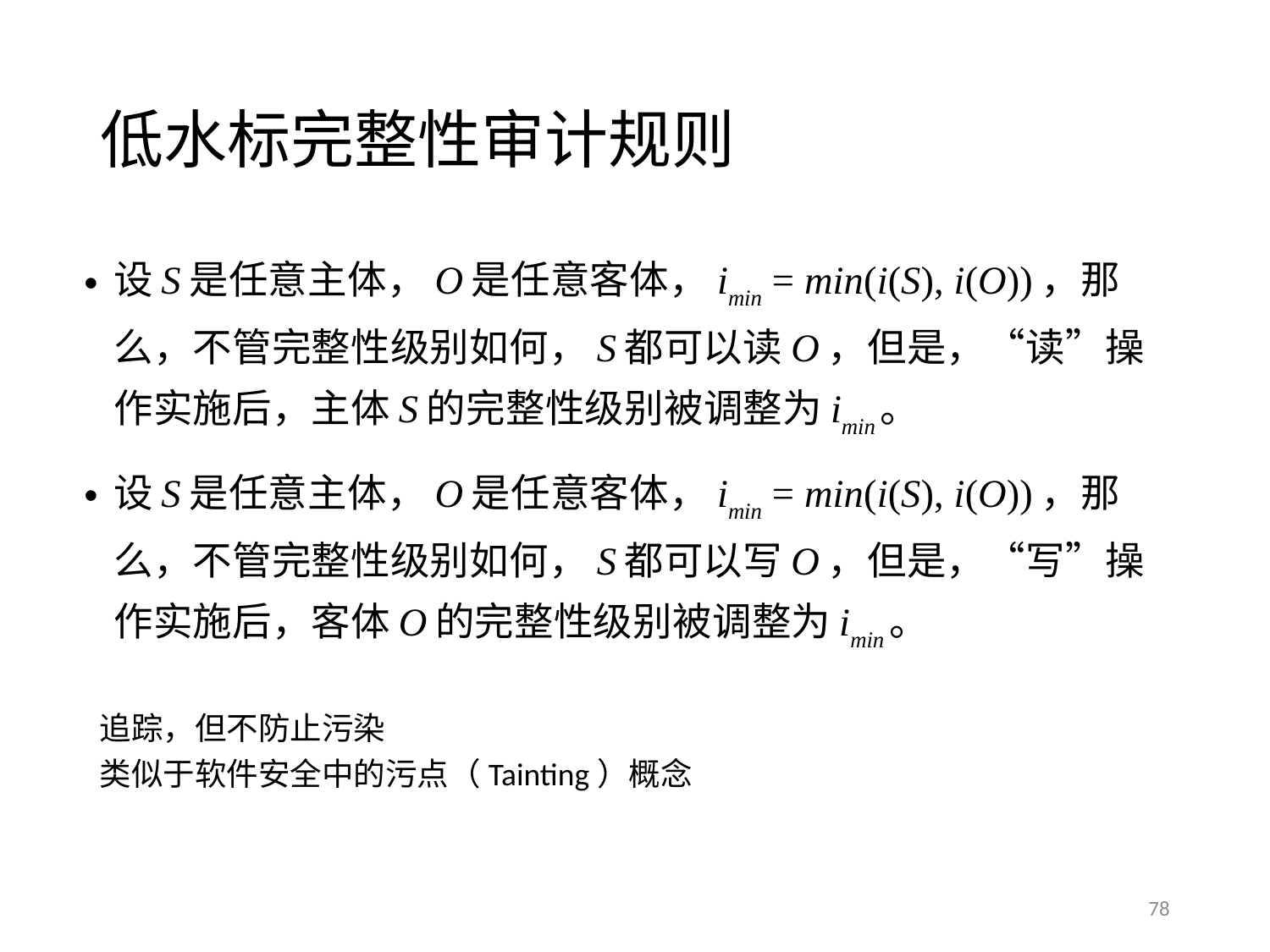

# 低水标完整性审计规则
设S是任意主体，O是任意客体，imin = min(i(S), i(O))，那么，不管完整性级别如何，S都可以读O，但是，“读”操作实施后，主体S的完整性级别被调整为imin。
设S是任意主体，O是任意客体，imin = min(i(S), i(O))，那么，不管完整性级别如何，S都可以写O，但是，“写”操作实施后，客体O的完整性级别被调整为imin。

追踪，但不防止污染
类似于软件安全中的污点（Tainting）概念
78